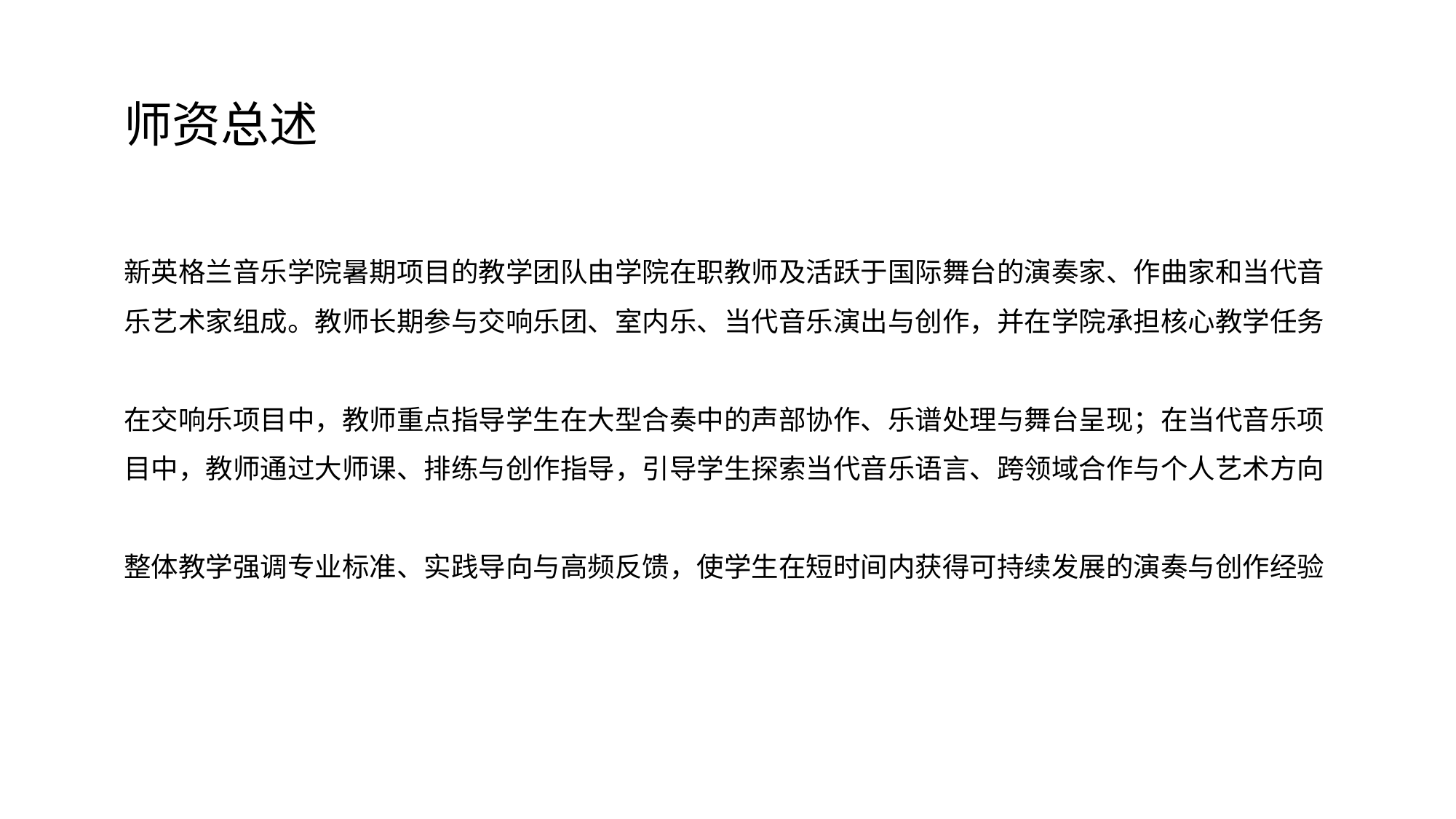

师资总述
新英格兰音乐学院暑期项目的教学团队由学院在职教师及活跃于国际舞台的演奏家、作曲家和当代音乐艺术家组成。教师长期参与交响乐团、室内乐、当代音乐演出与创作，并在学院承担核心教学任务

在交响乐项目中，教师重点指导学生在大型合奏中的声部协作、乐谱处理与舞台呈现；在当代音乐项目中，教师通过大师课、排练与创作指导，引导学生探索当代音乐语言、跨领域合作与个人艺术方向

整体教学强调专业标准、实践导向与高频反馈，使学生在短时间内获得可持续发展的演奏与创作经验